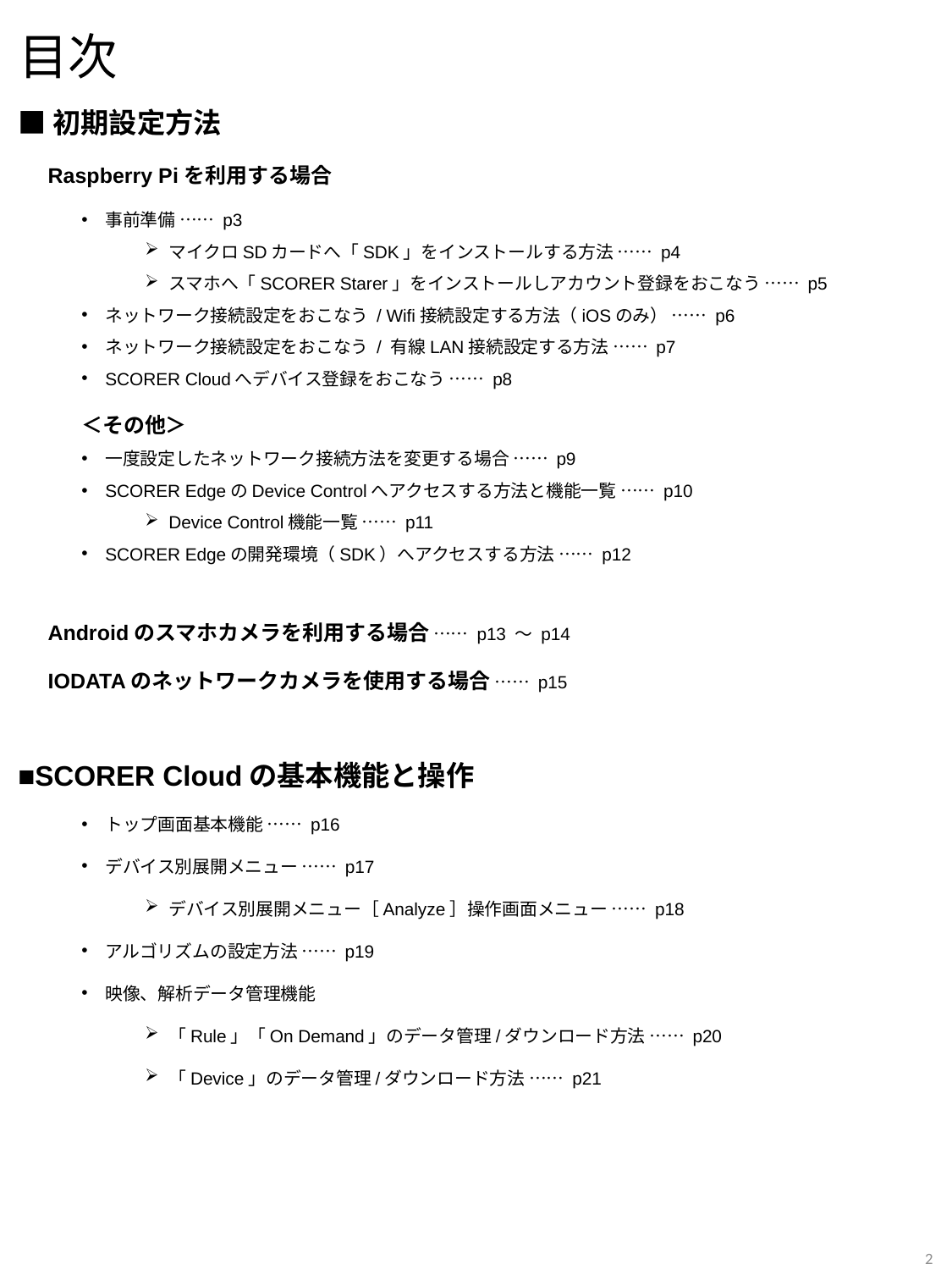

# 目次
■初期設定方法
Raspberry Piを利用する場合
事前準備 …… p3
マイクロSDカードへ「SDK」をインストールする方法 …… p4
スマホへ「SCORER Starer」をインストールしアカウント登録をおこなう …… p5
ネットワーク接続設定をおこなう / Wifi接続設定する方法（iOSのみ） …… p6
ネットワーク接続設定をおこなう / 有線LAN接続設定する方法 …… p7
SCORER Cloudへデバイス登録をおこなう …… p8
＜その他＞
一度設定したネットワーク接続方法を変更する場合 …… p9
SCORER EdgeのDevice Controlへアクセスする方法と機能一覧 …… p10
Device Control機能一覧 …… p11
SCORER Edgeの開発環境（SDK）へアクセスする方法 …… p12

Androidのスマホカメラを利用する場合 …… p13 ～ p14
IODATAのネットワークカメラを使用する場合 …… p15

■SCORER Cloudの基本機能と操作
トップ画面基本機能 …… p16
デバイス別展開メニュー …… p17
デバイス別展開メニュー［Analyze］操作画面メニュー …… p18
アルゴリズムの設定方法 …… p19
映像、解析データ管理機能
「Rule」「On Demand」のデータ管理/ダウンロード方法 …… p20
「Device」のデータ管理/ダウンロード方法 …… p21
2